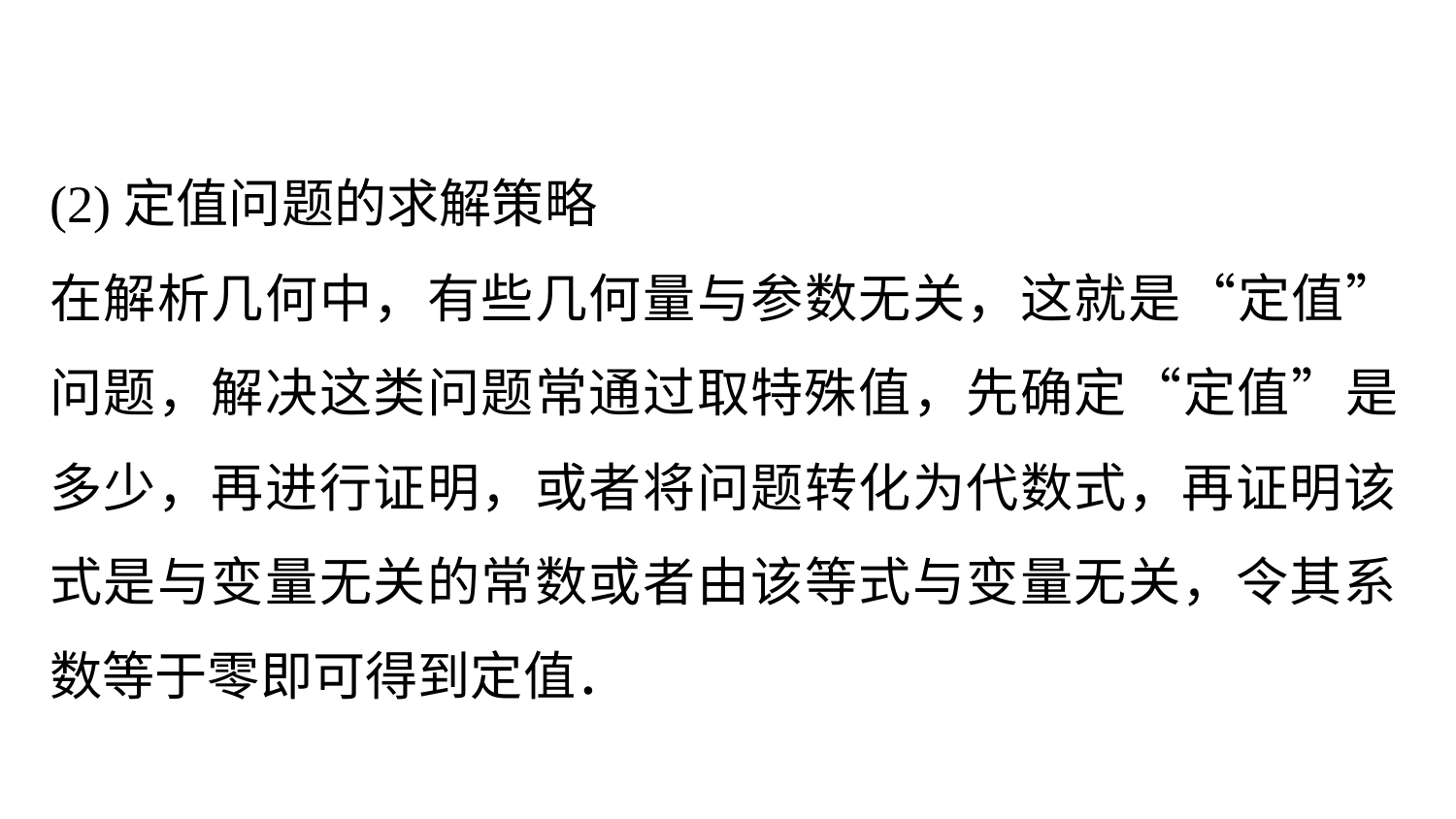

(2)定值问题的求解策略
在解析几何中，有些几何量与参数无关，这就是“定值”问题，解决这类问题常通过取特殊值，先确定“定值”是多少，再进行证明，或者将问题转化为代数式，再证明该式是与变量无关的常数或者由该等式与变量无关，令其系数等于零即可得到定值．